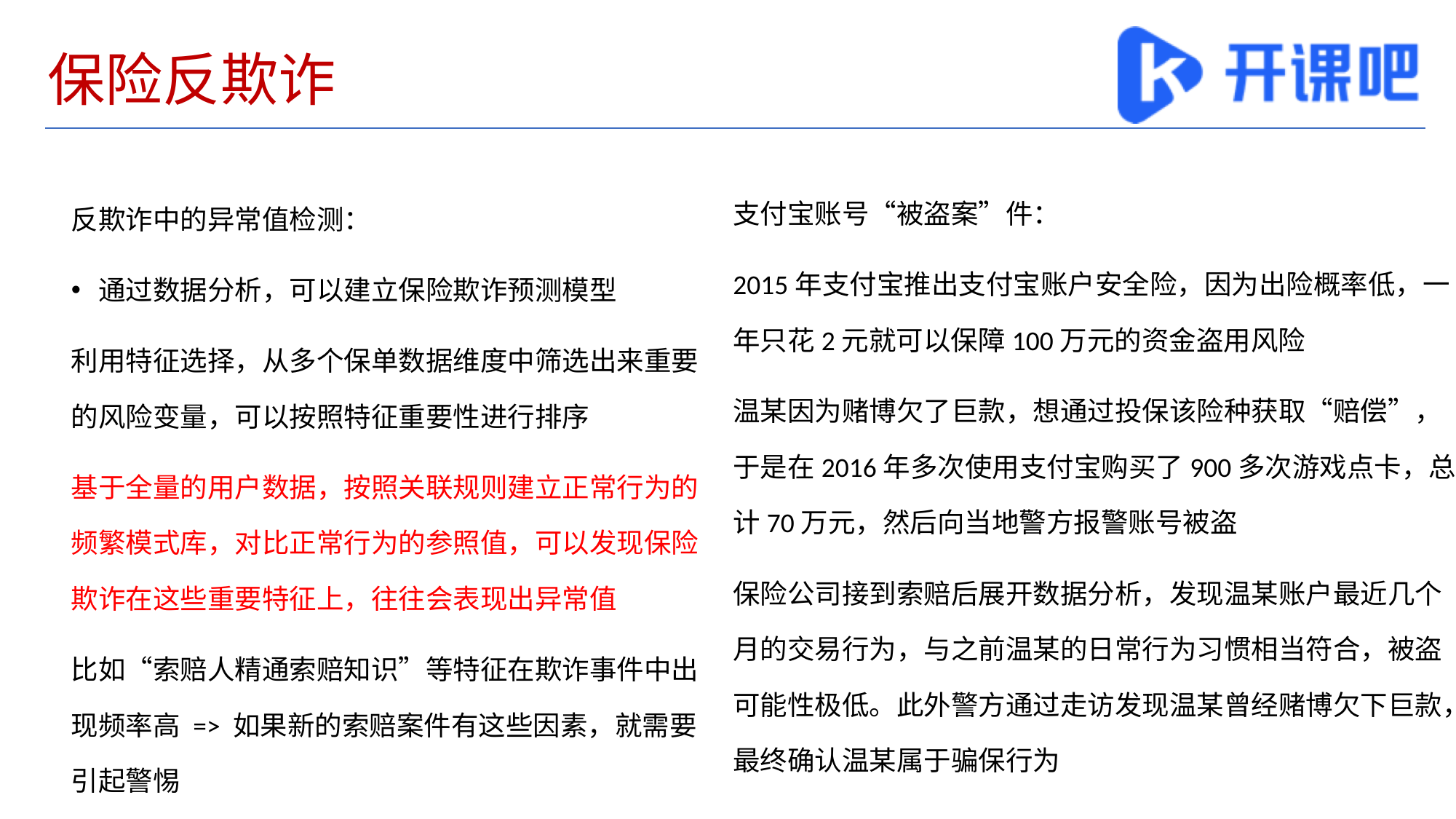

# 保险反欺诈
支付宝账号“被盗案”件：
2015年支付宝推出支付宝账户安全险，因为出险概率低，一年只花2元就可以保障100万元的资金盗用风险
温某因为赌博欠了巨款，想通过投保该险种获取“赔偿”，于是在2016年多次使用支付宝购买了900多次游戏点卡，总计70万元，然后向当地警方报警账号被盗
保险公司接到索赔后展开数据分析，发现温某账户最近几个月的交易行为，与之前温某的日常行为习惯相当符合，被盗可能性极低。此外警方通过走访发现温某曾经赌博欠下巨款，最终确认温某属于骗保行为
反欺诈中的异常值检测：
通过数据分析，可以建立保险欺诈预测模型
利用特征选择，从多个保单数据维度中筛选出来重要的风险变量，可以按照特征重要性进行排序
基于全量的用户数据，按照关联规则建立正常行为的频繁模式库，对比正常行为的参照值，可以发现保险欺诈在这些重要特征上，往往会表现出异常值
比如“索赔人精通索赔知识”等特征在欺诈事件中出现频率高 => 如果新的索赔案件有这些因素，就需要引起警惕